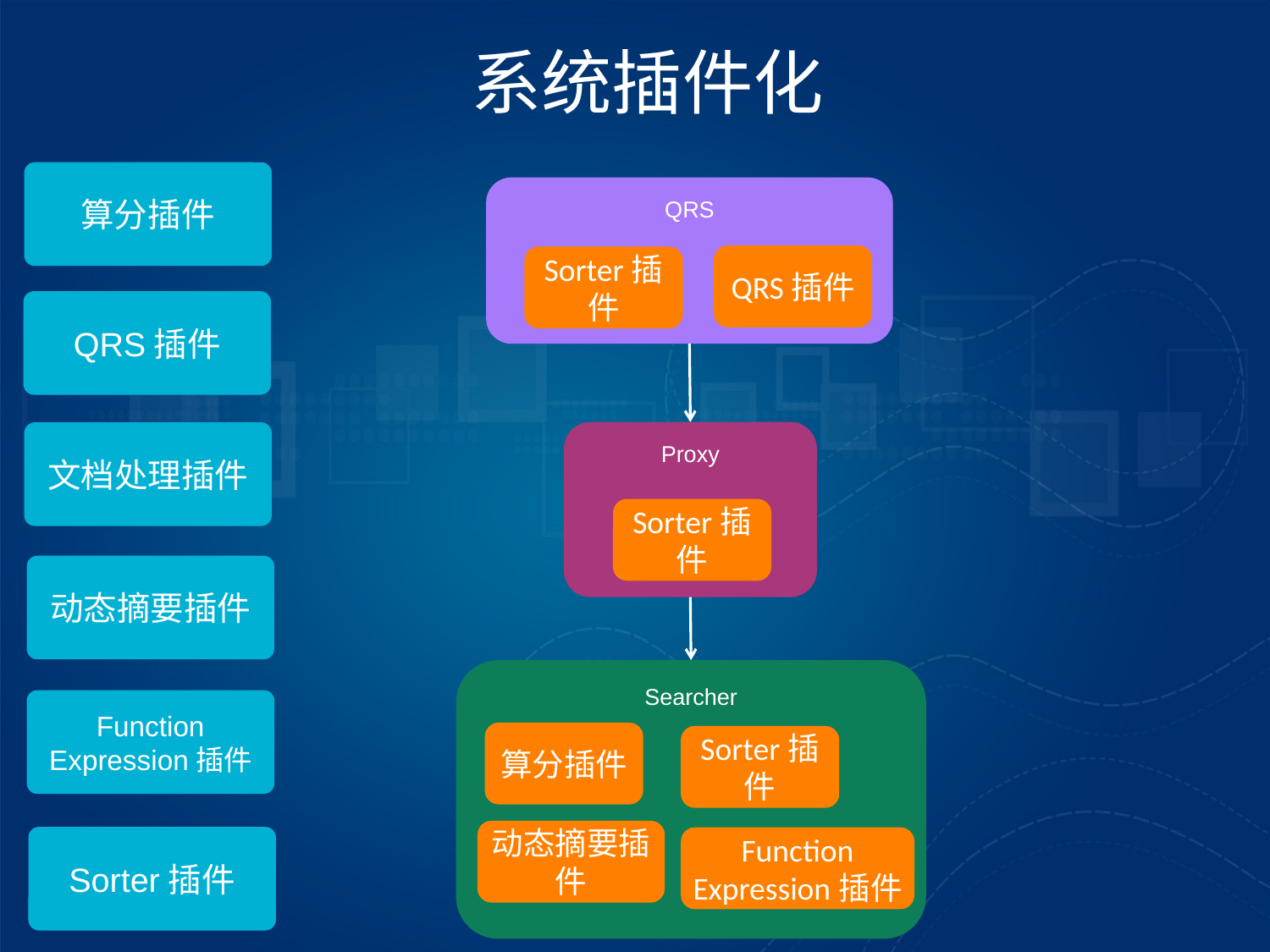

系统插件化
算分插件
QRS
QRS插件
Sorter插件
QRS插件
Proxy
文档处理插件
Sorter插件
动态摘要插件
Searcher
Function Expression插件
算分插件
Sorter插件
动态摘要插件
Sorter插件
Function Expression插件